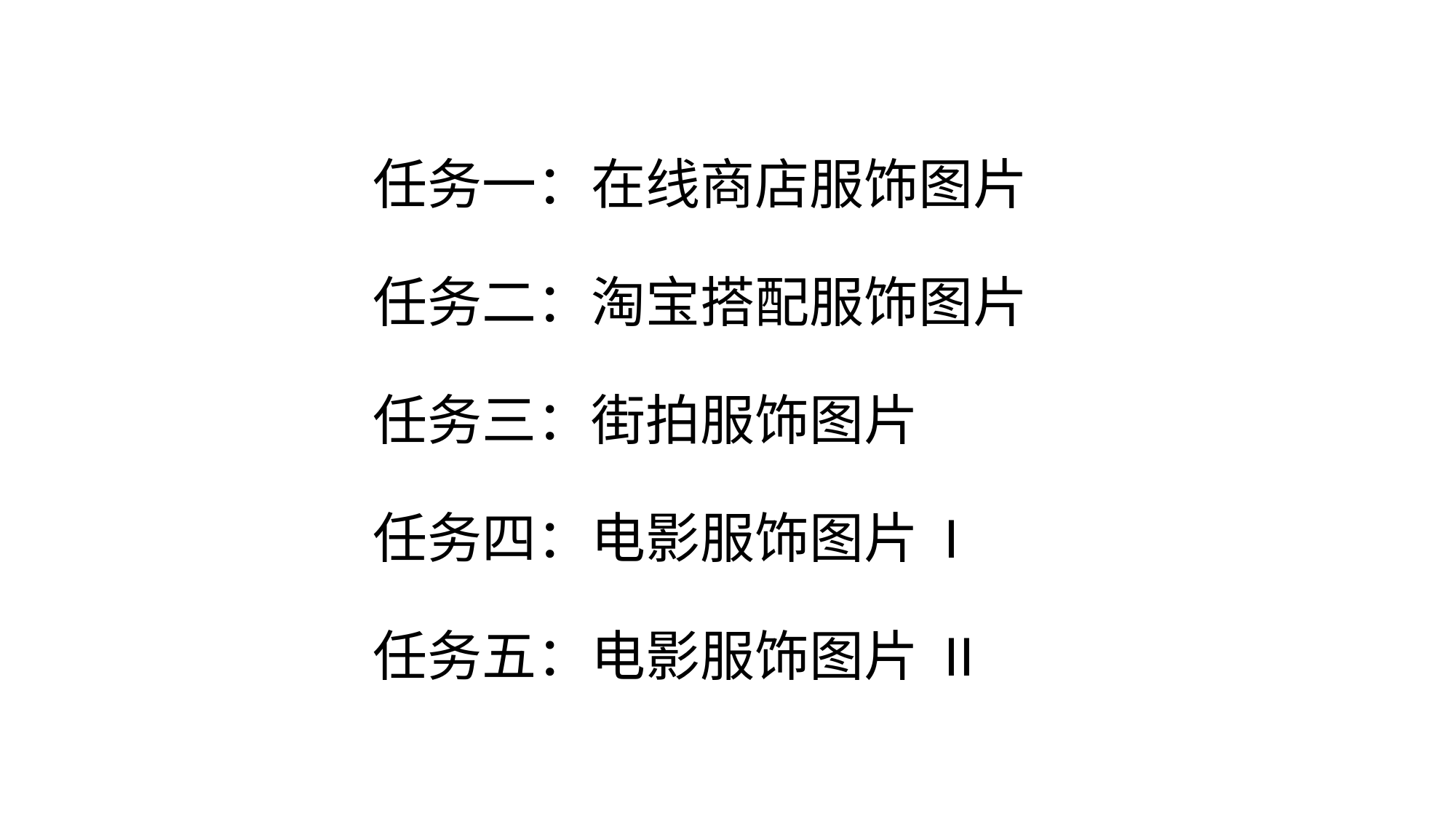

# 任务一：在线商店服饰图片 任务二：淘宝搭配服饰图片 任务三：街拍服饰图片 任务四：电影服饰图片 I 任务五：电影服饰图片 II